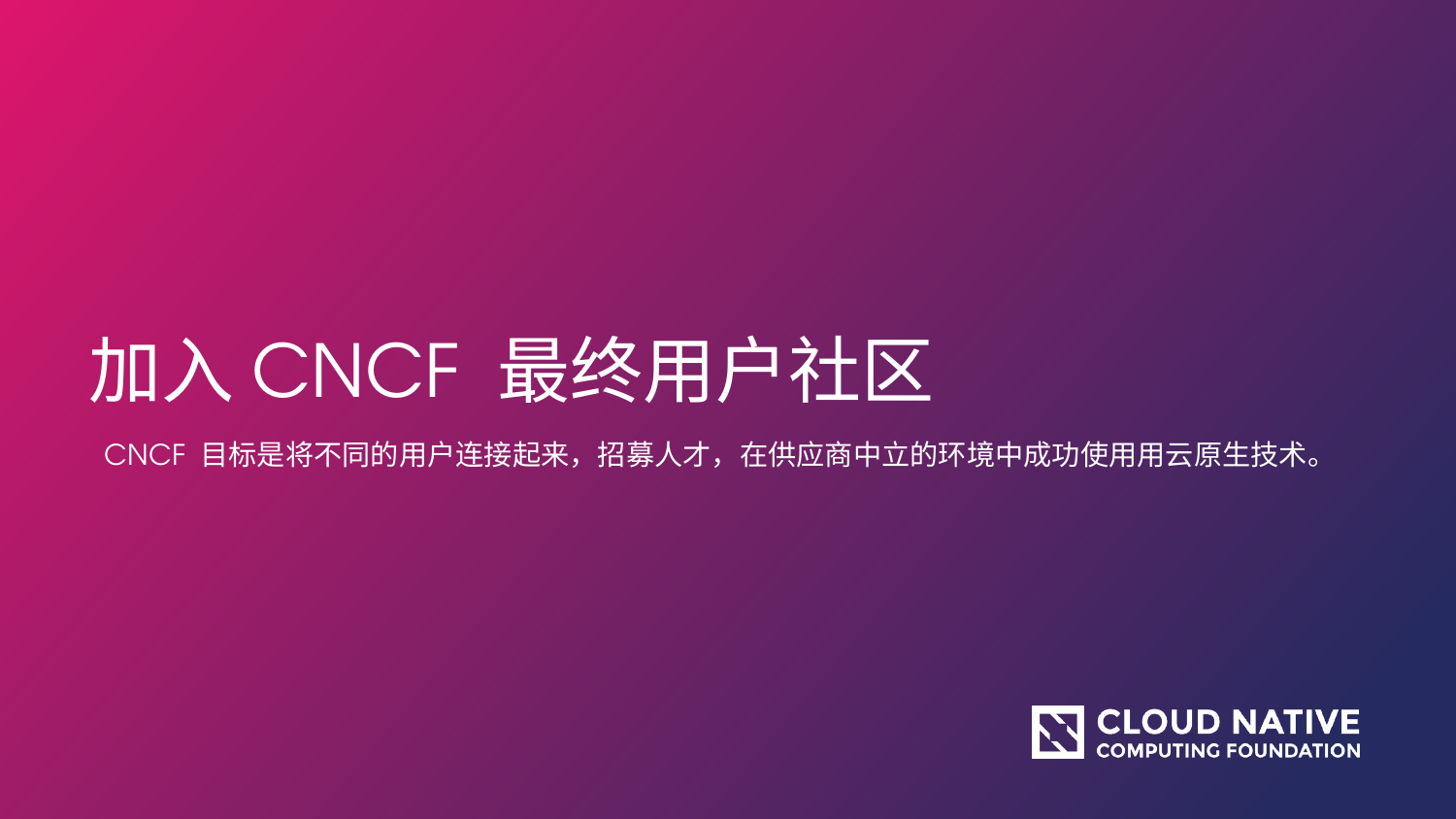

# 加入CNCF 最终用户社区
CNCF 目标是将不同的用户连接起来，招募人才，在供应商中立的环境中成功使用用云原生技术。